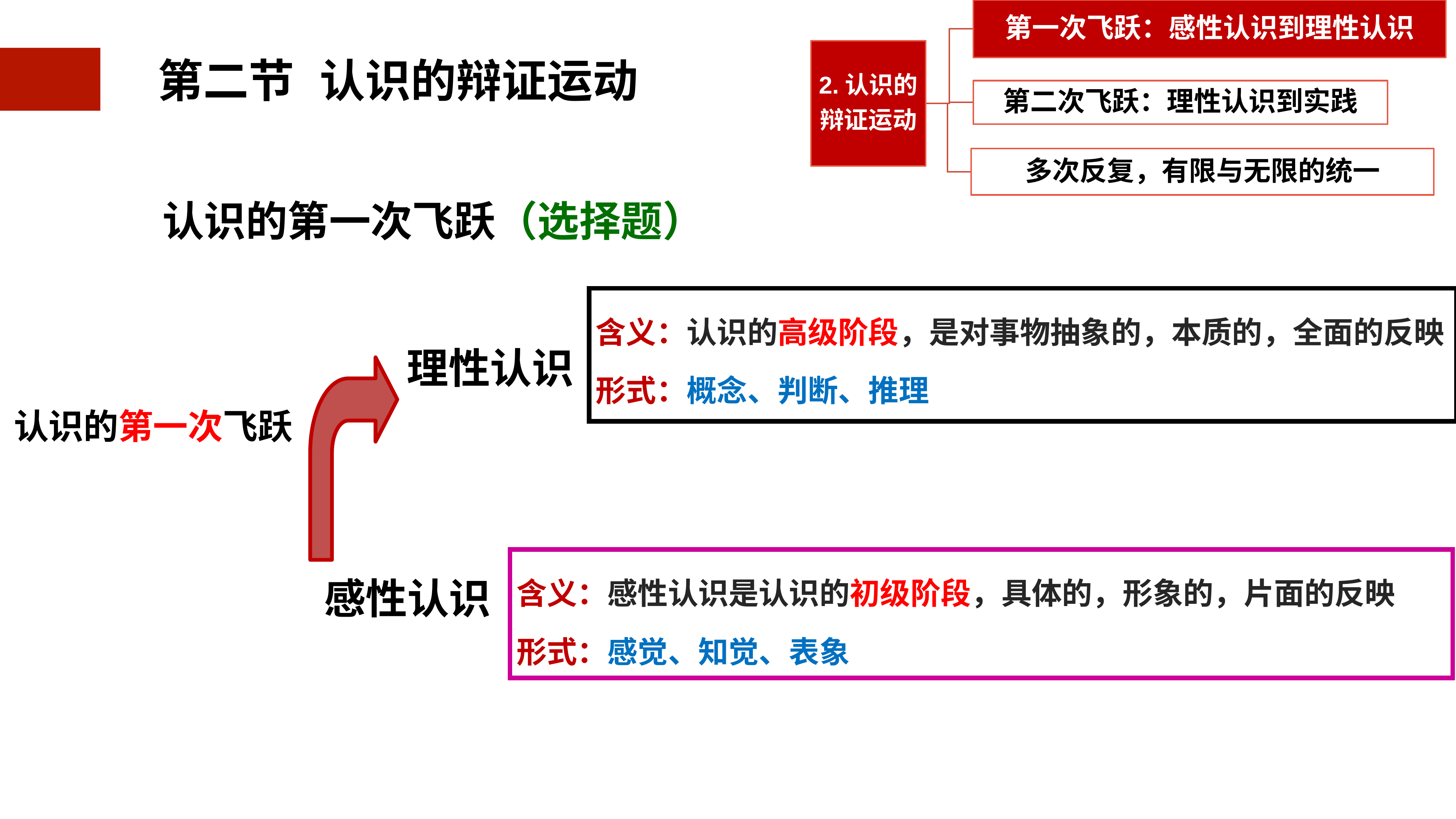

2.认识的
辩证运动
第一次飞跃：感性认识到理性认识
第二次飞跃：理性认识到实践
多次反复，有限与无限的统一
认识的第一次飞跃（选择题）

含义：认识的高级阶段，是对事物抽象的，本质的，全面的反映
形式：概念、判断、推理

理性认识

认识的第一次飞跃
含义：感性认识是认识的初级阶段，具体的，形象的，片面的反映
形式：感觉、知觉、表象

感性认识